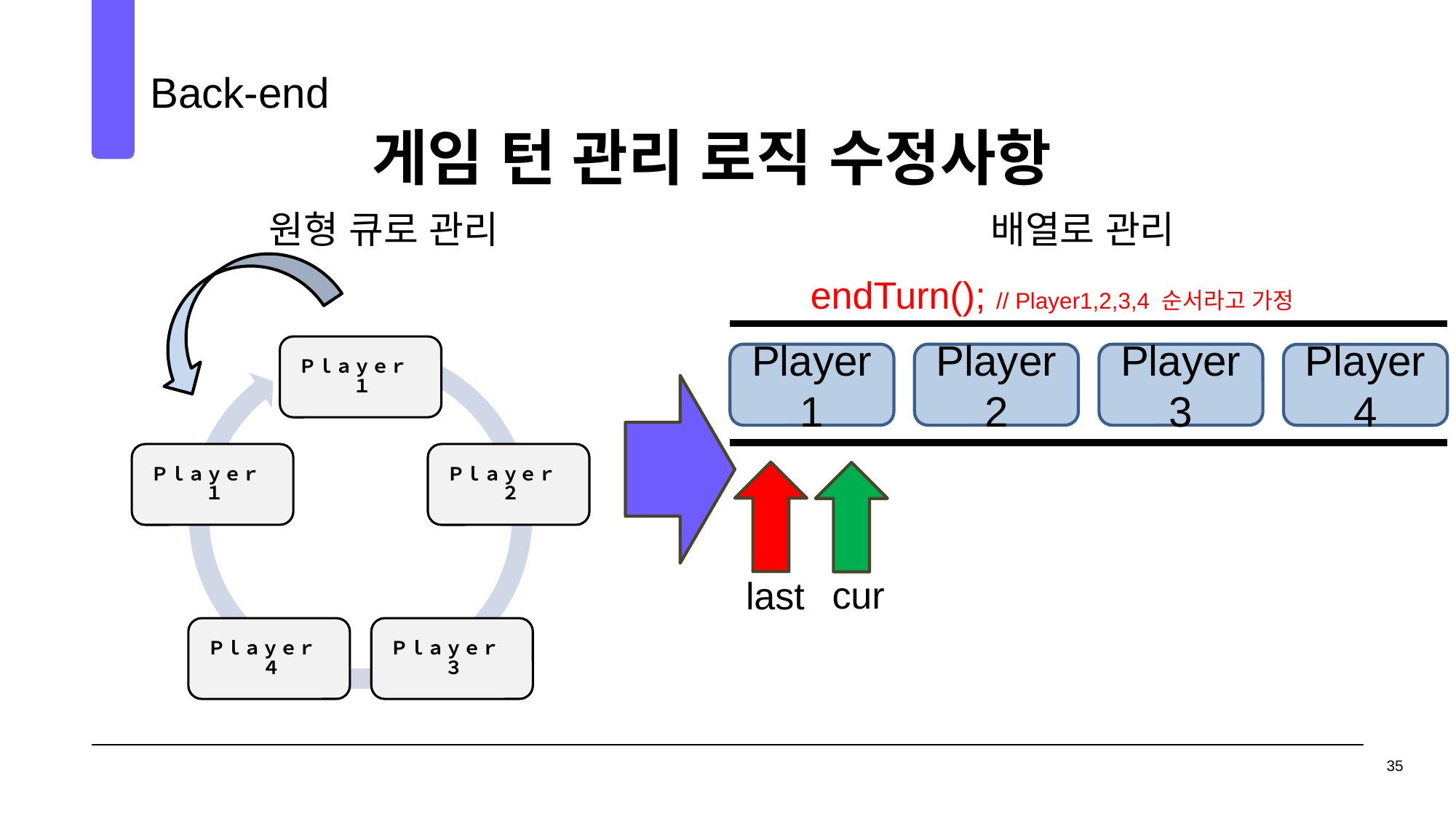

Back-end
01
게임 턴 관리 로직 수정사항
03
원형 큐로 관리
배열로 관리
endTurn(); // Player1,2,3,4 순서라고 가정

Ｐｌａｙｅｒ　１
Ｐｌａｙｅｒ　２
Ｐｌａｙｅｒ　３
Ｐｌａｙｅｒ　４
Ｐｌａｙｅｒ　１
Player 1
Player 2
Player 3
Player 4

cur
last
35